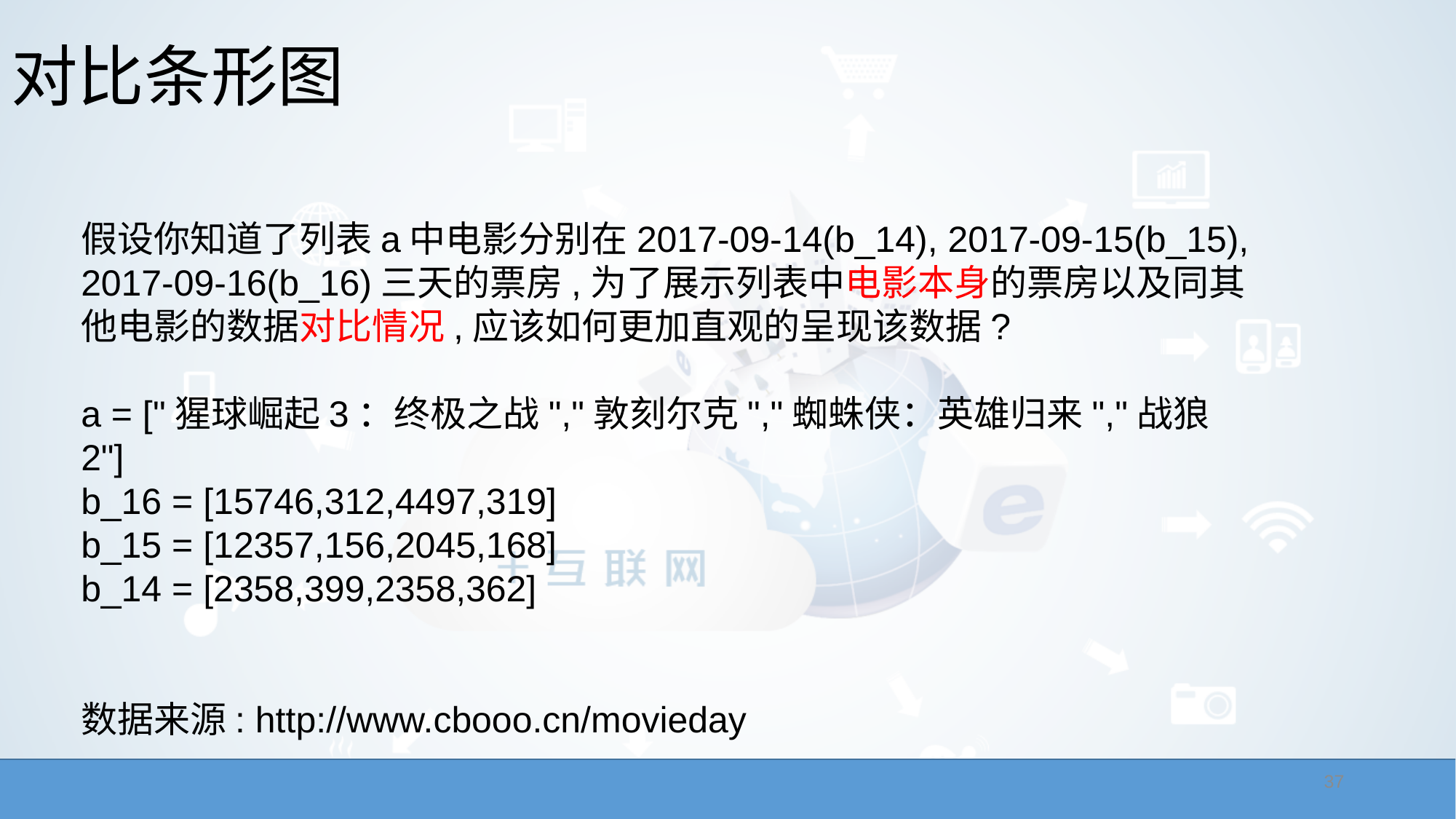

# 对比条形图
假设你知道了列表a中电影分别在2017-09-14(b_14), 2017-09-15(b_15), 2017-09-16(b_16)三天的票房,为了展示列表中电影本身的票房以及同其他电影的数据对比情况,应该如何更加直观的呈现该数据?

a = ["猩球崛起3：终极之战","敦刻尔克","蜘蛛侠：英雄归来","战狼2"]
b_16 = [15746,312,4497,319]
b_15 = [12357,156,2045,168]
b_14 = [2358,399,2358,362]

数据来源: http://www.cbooo.cn/movieday
37